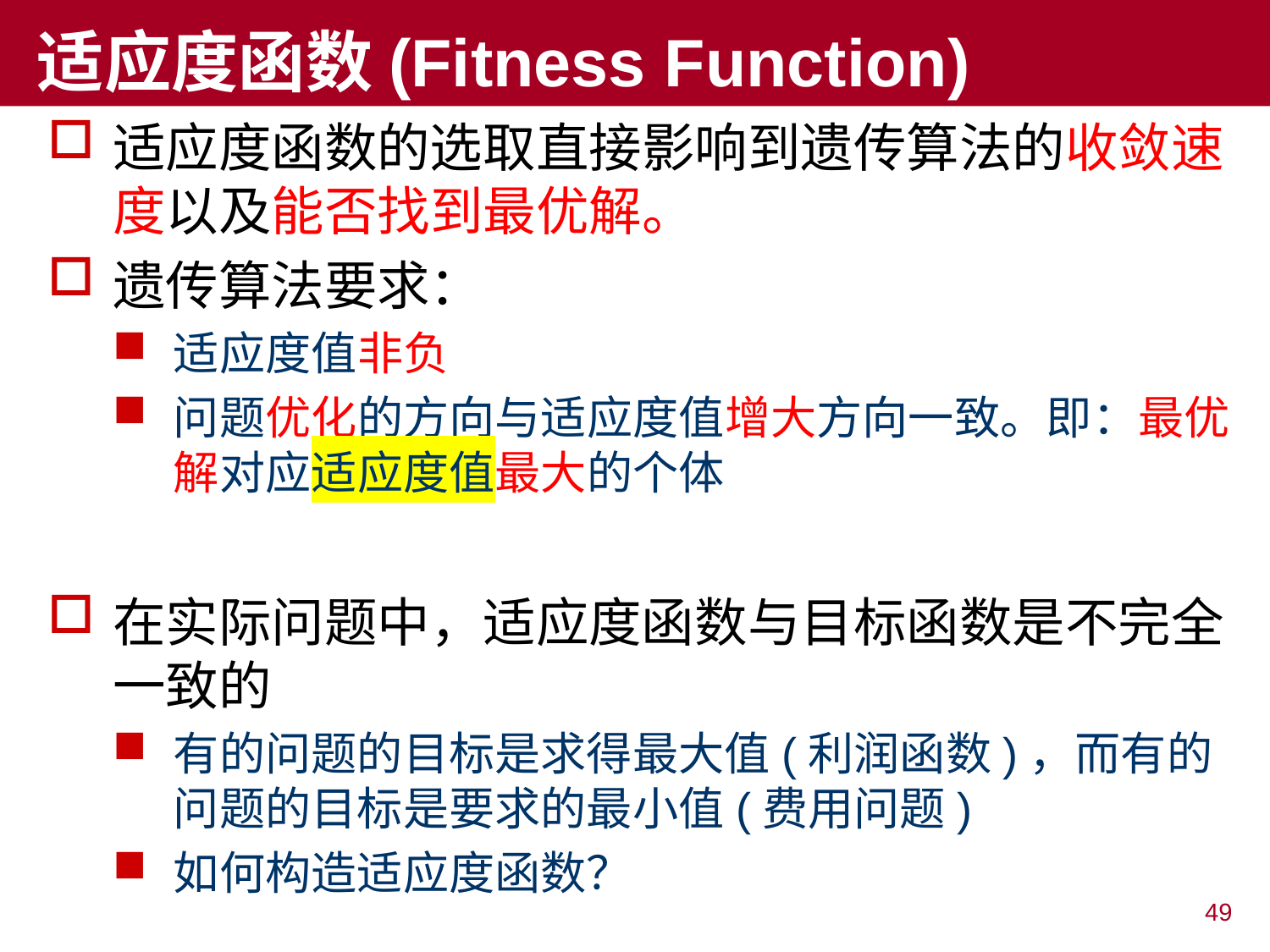

# 适应度函数(Fitness Function)
适应度函数的选取直接影响到遗传算法的收敛速度以及能否找到最优解。
遗传算法要求：
适应度值非负
问题优化的方向与适应度值增大方向一致。即：最优解对应适应度值最大的个体

在实际问题中，适应度函数与目标函数是不完全一致的
有的问题的目标是求得最大值(利润函数)，而有的问题的目标是要求的最小值(费用问题)
如何构造适应度函数？
49